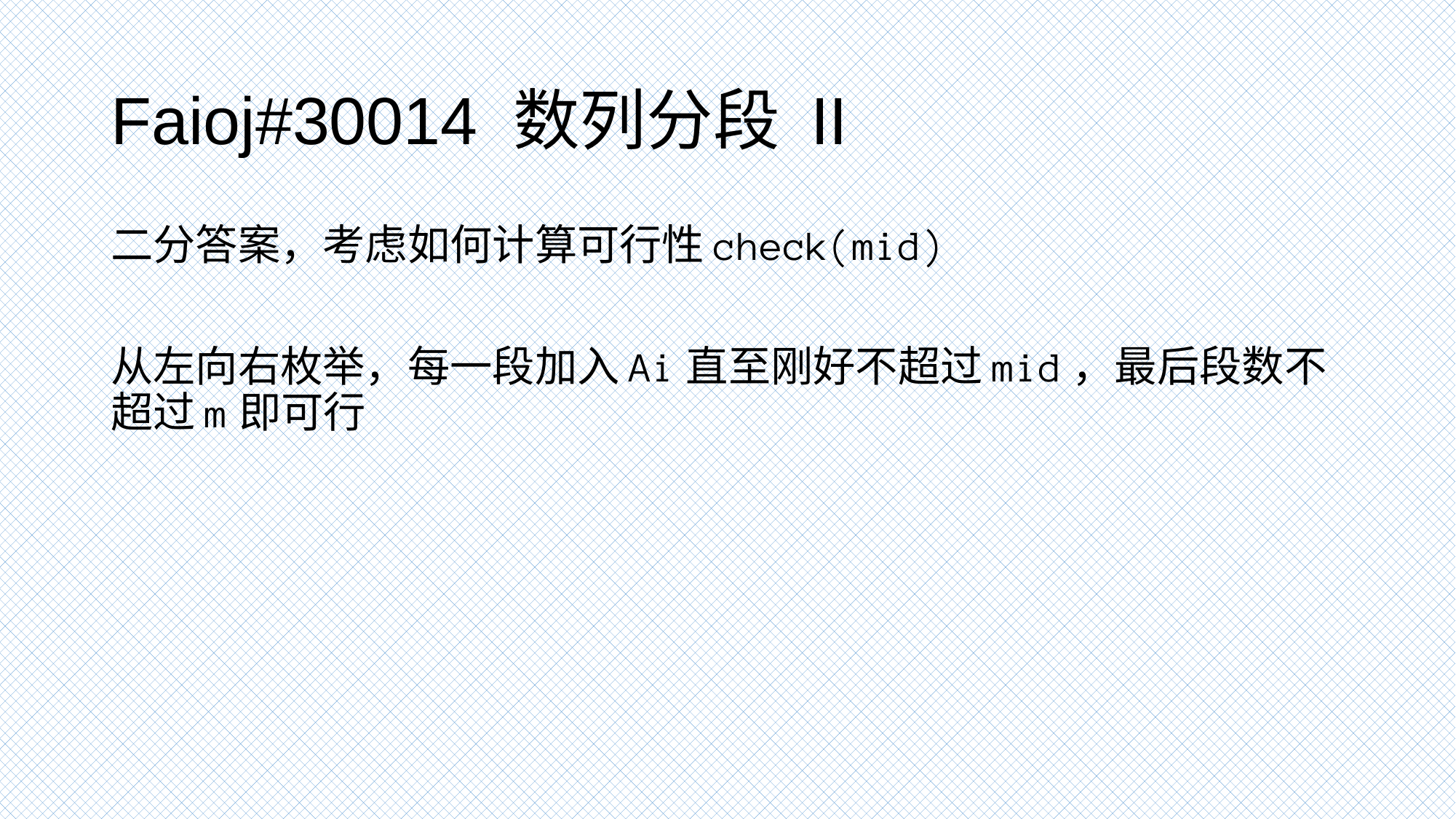

# Faioj#30014 数列分段 II
二分答案，考虑如何计算可行性check(mid)

从左向右枚举，每一段加入Ai直至刚好不超过mid，最后段数不超过m即可行